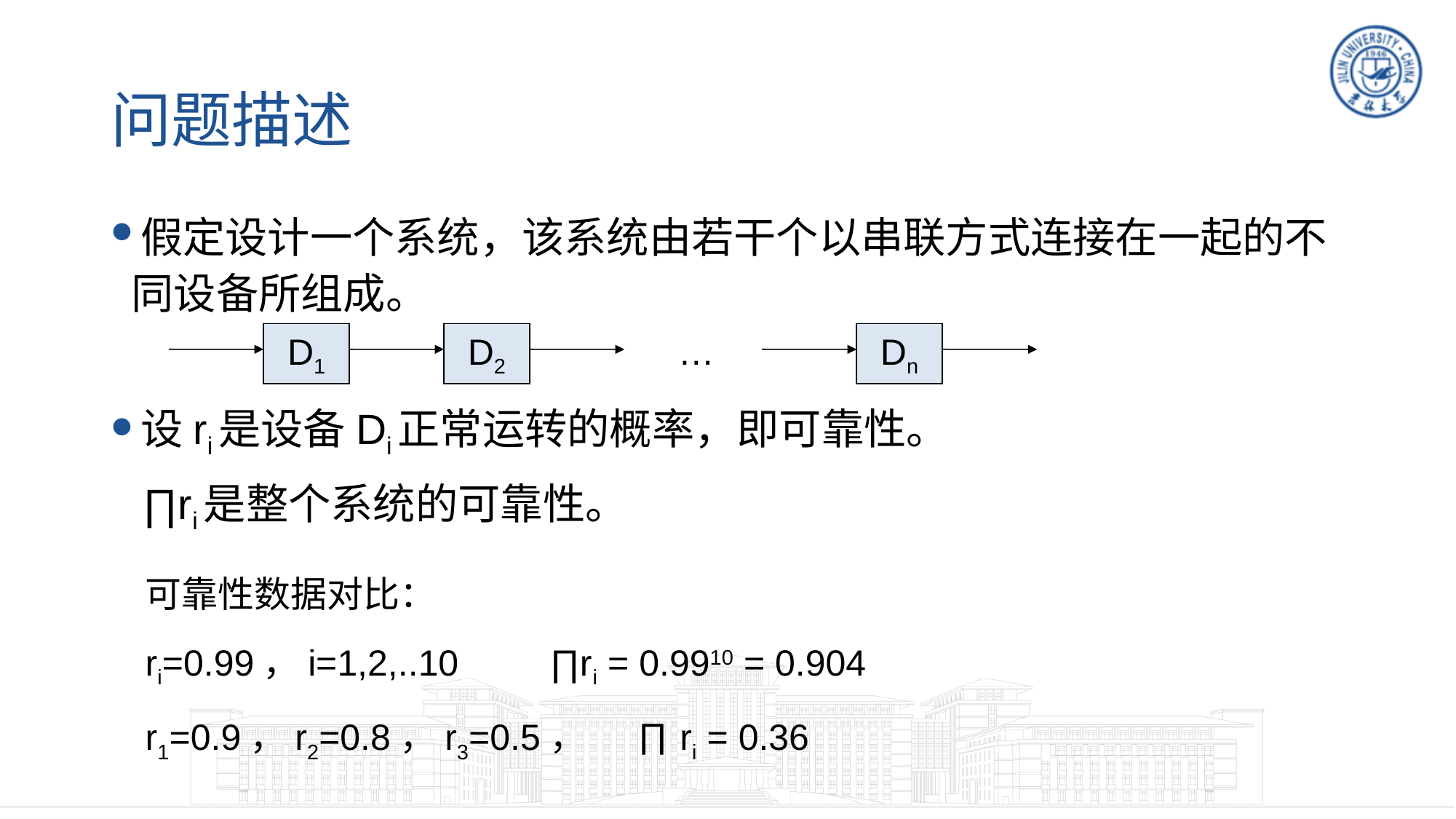

# 问题描述
假定设计一个系统，该系统由若干个以串联方式连接在一起的不同设备所组成。

设ri是设备Di正常运转的概率，即可靠性。
	 ∏ri是整个系统的可靠性。

D1
D2
…
Dn

可靠性数据对比：
ri=0.99，i=1,2,..10         ∏ri = 0.9910 = 0.904
r1=0.9，r2=0.8，r3=0.5，      ∏ri = 0.36
59